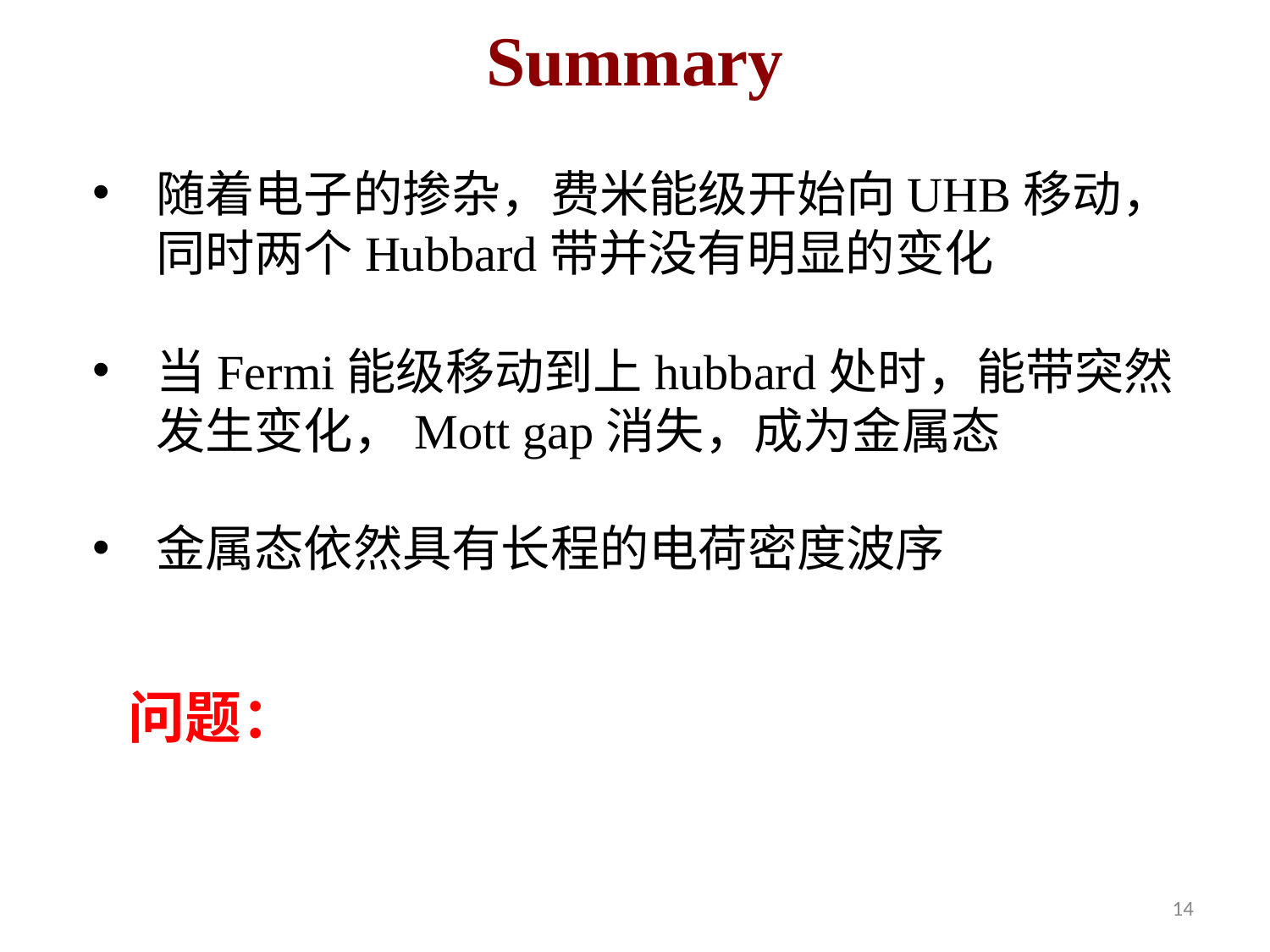

Summary
随着电子的掺杂，费米能级开始向UHB移动，同时两个Hubbard带并没有明显的变化

当Fermi能级移动到上hubbard处时，能带突然发生变化，Mott gap消失，成为金属态

金属态依然具有长程的电荷密度波序
问题：
14